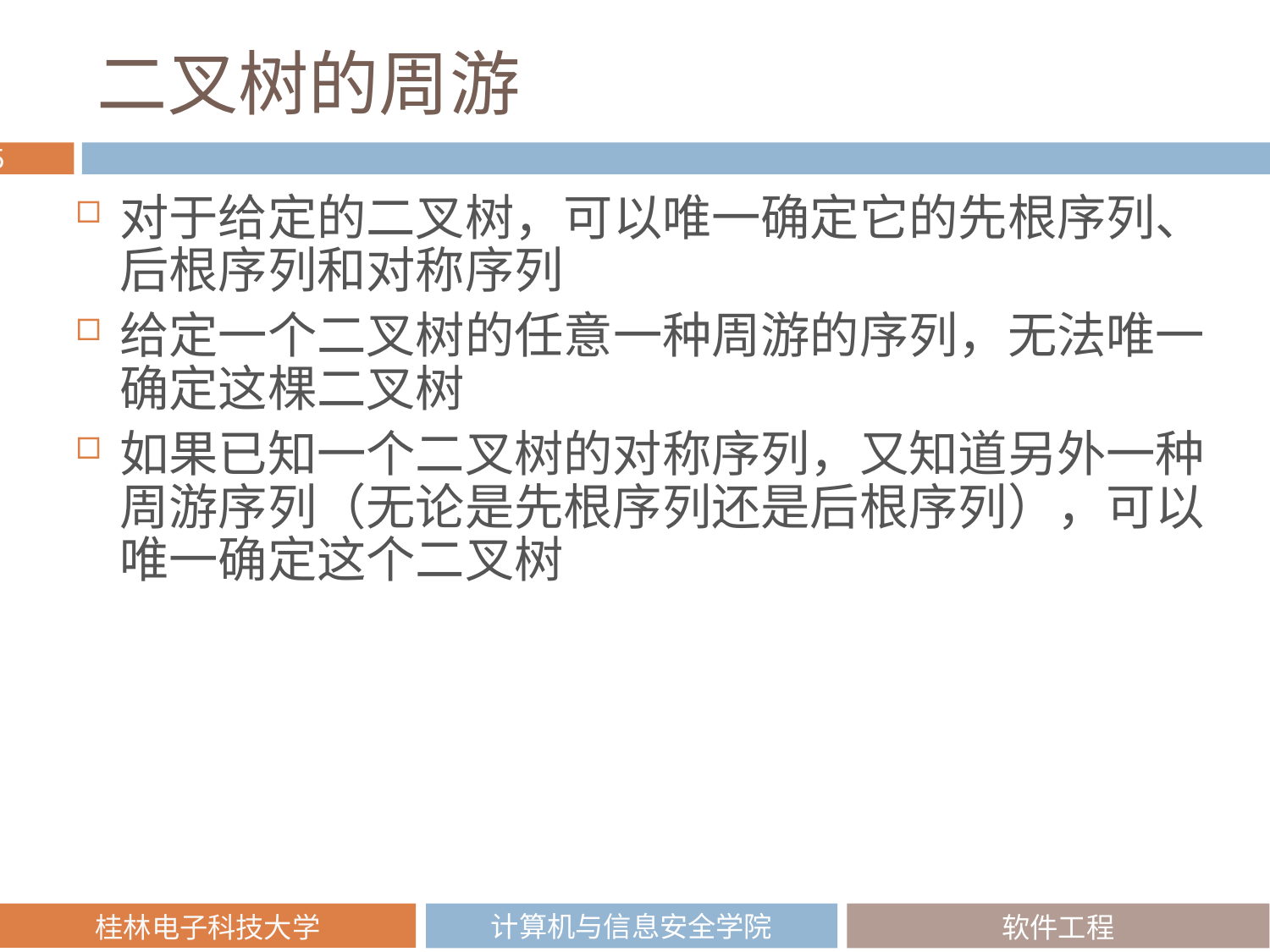

# 二叉树的周游
对于给定的二叉树，可以唯一确定它的先根序列、后根序列和对称序列
给定一个二叉树的任意一种周游的序列，无法唯一确定这棵二叉树
如果已知一个二叉树的对称序列，又知道另外一种周游序列（无论是先根序列还是后根序列），可以唯一确定这个二叉树